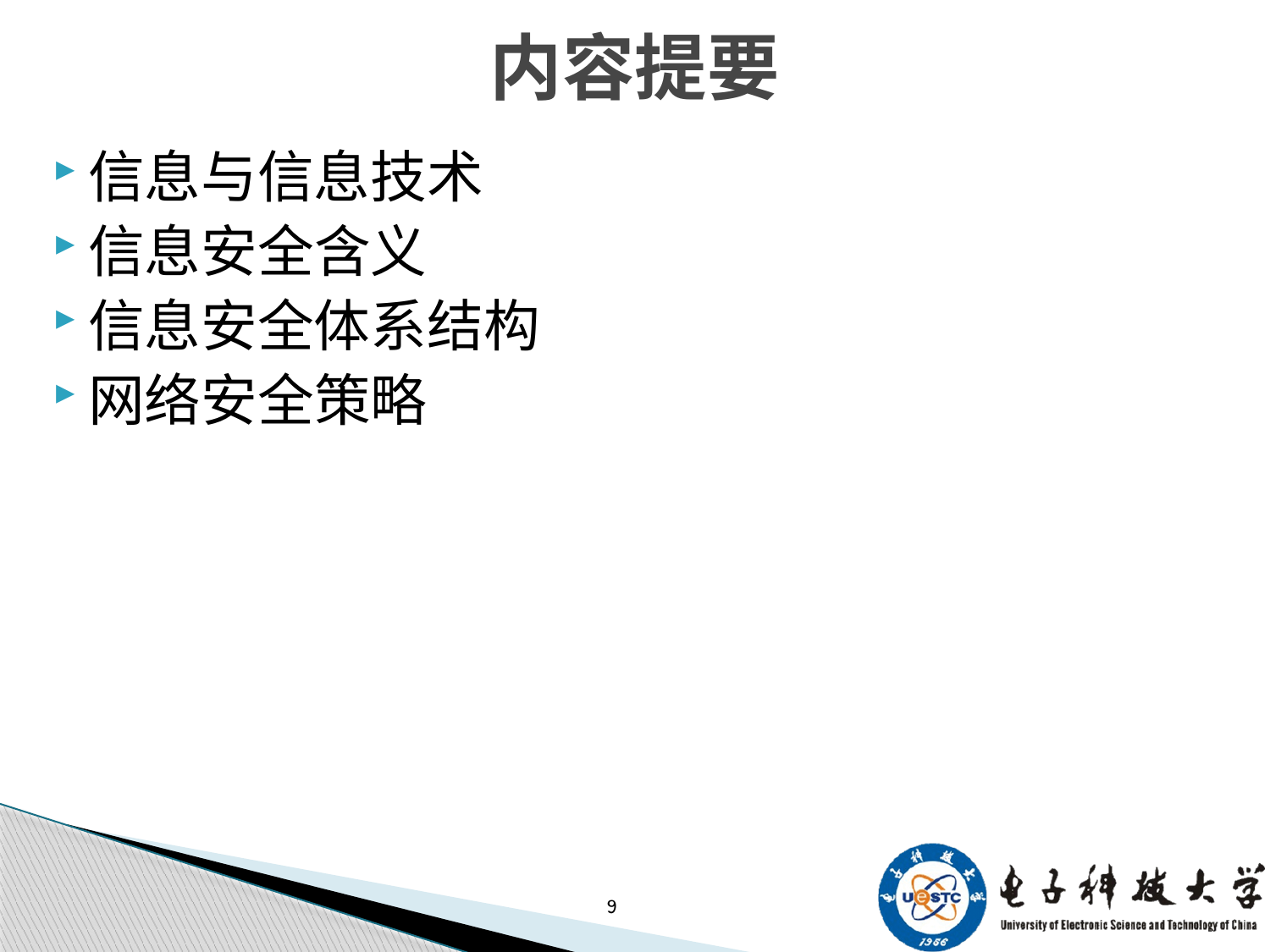

# 内容提要
信息与信息技术
信息安全含义
信息安全体系结构
网络安全策略

9